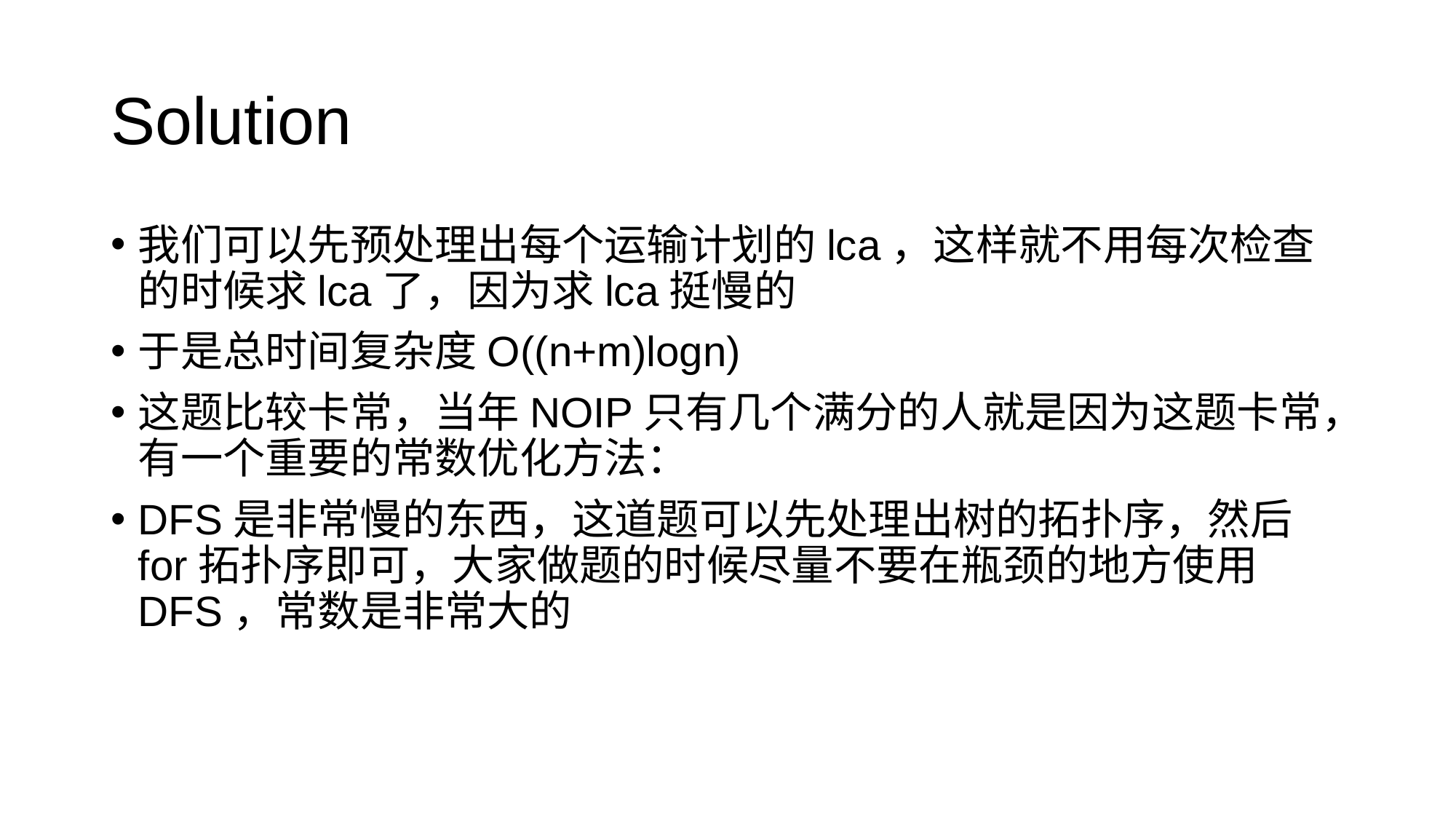

# Solution
我们可以先预处理出每个运输计划的lca，这样就不用每次检查的时候求lca了，因为求lca挺慢的
于是总时间复杂度O((n+m)logn)
这题比较卡常，当年NOIP只有几个满分的人就是因为这题卡常，有一个重要的常数优化方法：
DFS是非常慢的东西，这道题可以先处理出树的拓扑序，然后for拓扑序即可，大家做题的时候尽量不要在瓶颈的地方使用DFS，常数是非常大的